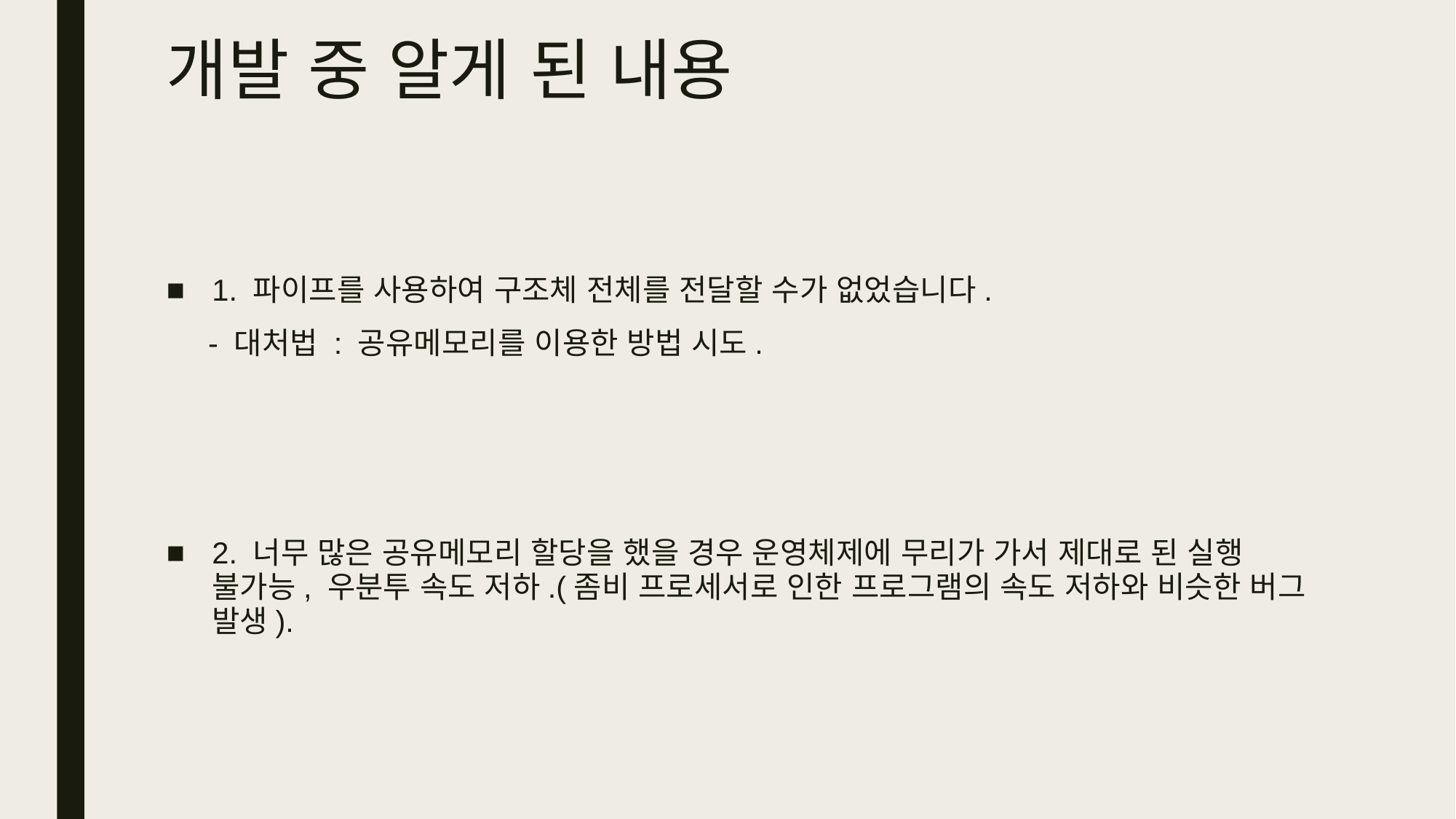

# 개발 중 알게 된 내용

1. 파이프를 사용하여 구조체 전체를 전달할 수가 없었습니다.
     - 대처법 : 공유메모리를 이용한 방법 시도.

2. 너무 많은 공유메모리 할당을 했을 경우 운영체제에 무리가 가서 제대로 된 실행 불가능, 우분투 속도 저하.(좀비 프로세서로 인한 프로그램의 속도 저하와 비슷한 버그 발생).